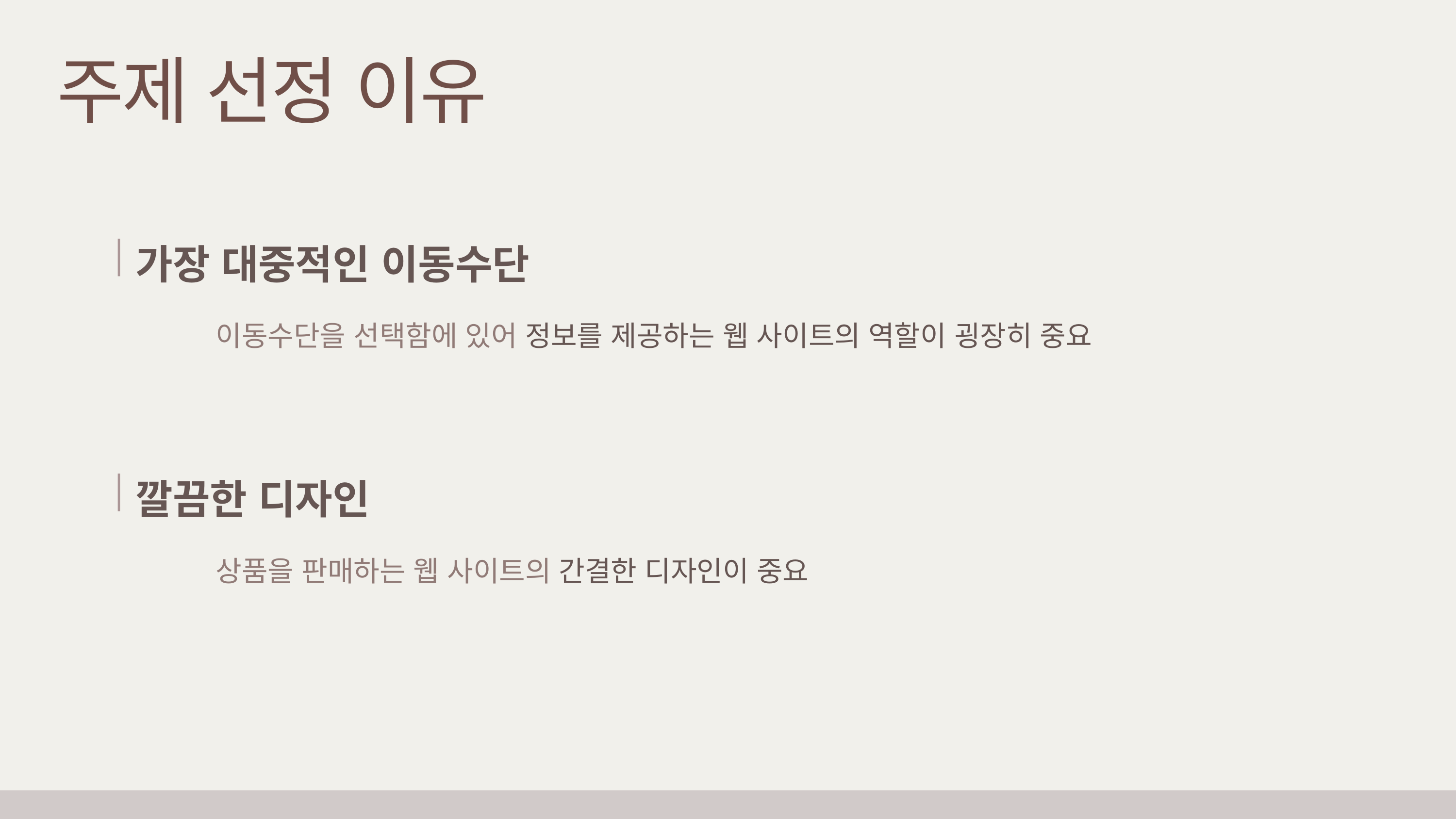

주제 선정 이유
가장 대중적인 이동수단

이동수단을 선택함에 있어 정보를 제공하는 웹 사이트의 역할이 굉장히 중요
깔끔한 디자인

상품을 판매하는 웹 사이트의 간결한 디자인이 중요